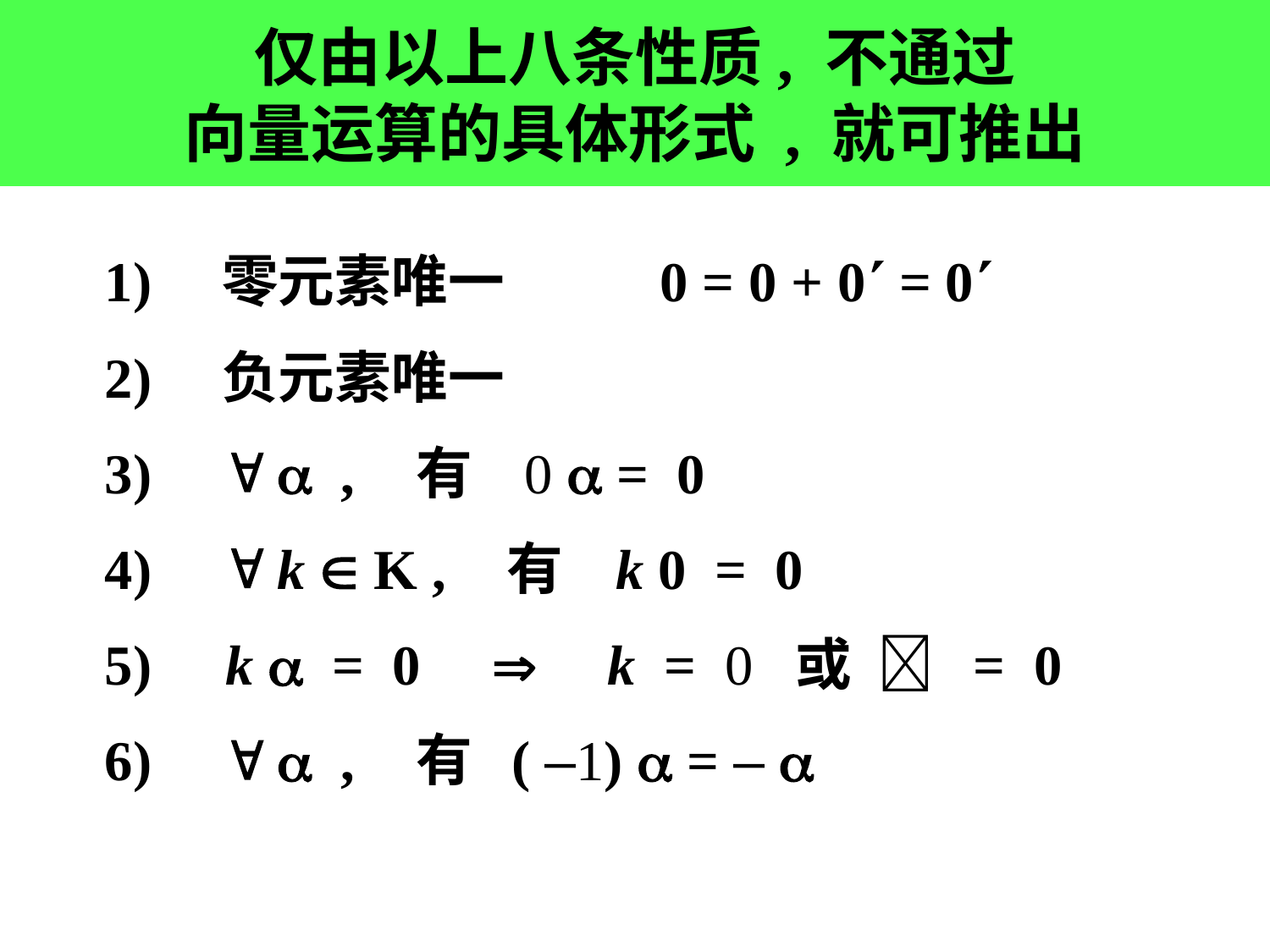

# 仅由以上八条性质, 不通过 向量运算的具体形式 , 就可推出
  1)    零元素唯一           0 = 0 + 0′ = 0′
  2)    负元素唯一
  3)     ∀ α  ,   有   0 α =  0
  4)     ∀ k ∈ K ,   有   k 0  =  0
  5)     k α  =  0     ⇒     k  =  0  或  α  =  0
  6)     ∀ α  ,   有  ( –1) α = – α